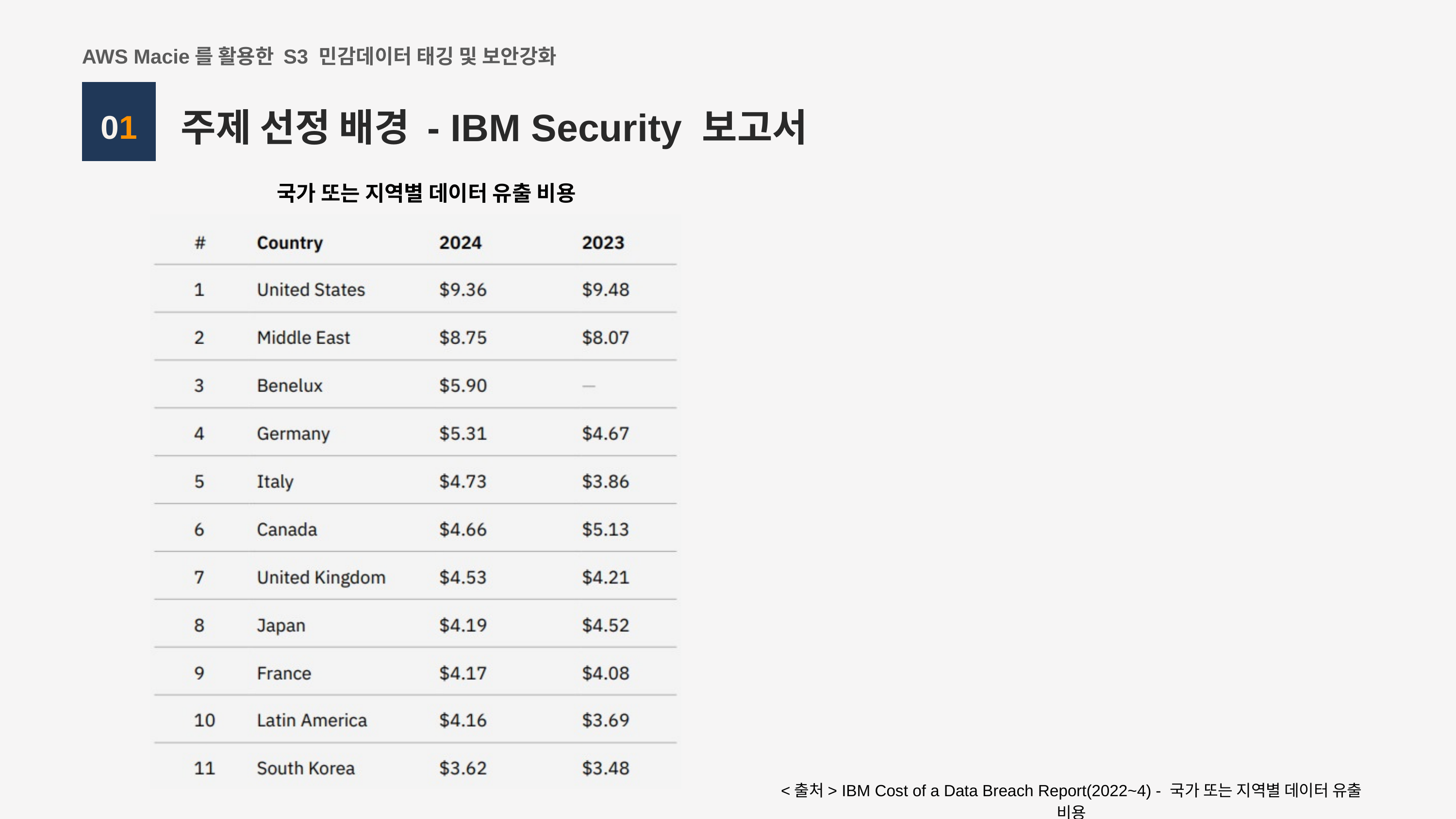

AWS Macie를 활용한 S3 민감데이터 태깅 및 보안강화

주제 선정 배경 - IBM Security 보고서
01
국가 또는 지역별 데이터 유출 비용

<출처> IBM Cost of a Data Breach Report(2022~4) - 국가 또는 지역별 데이터 유출 비용